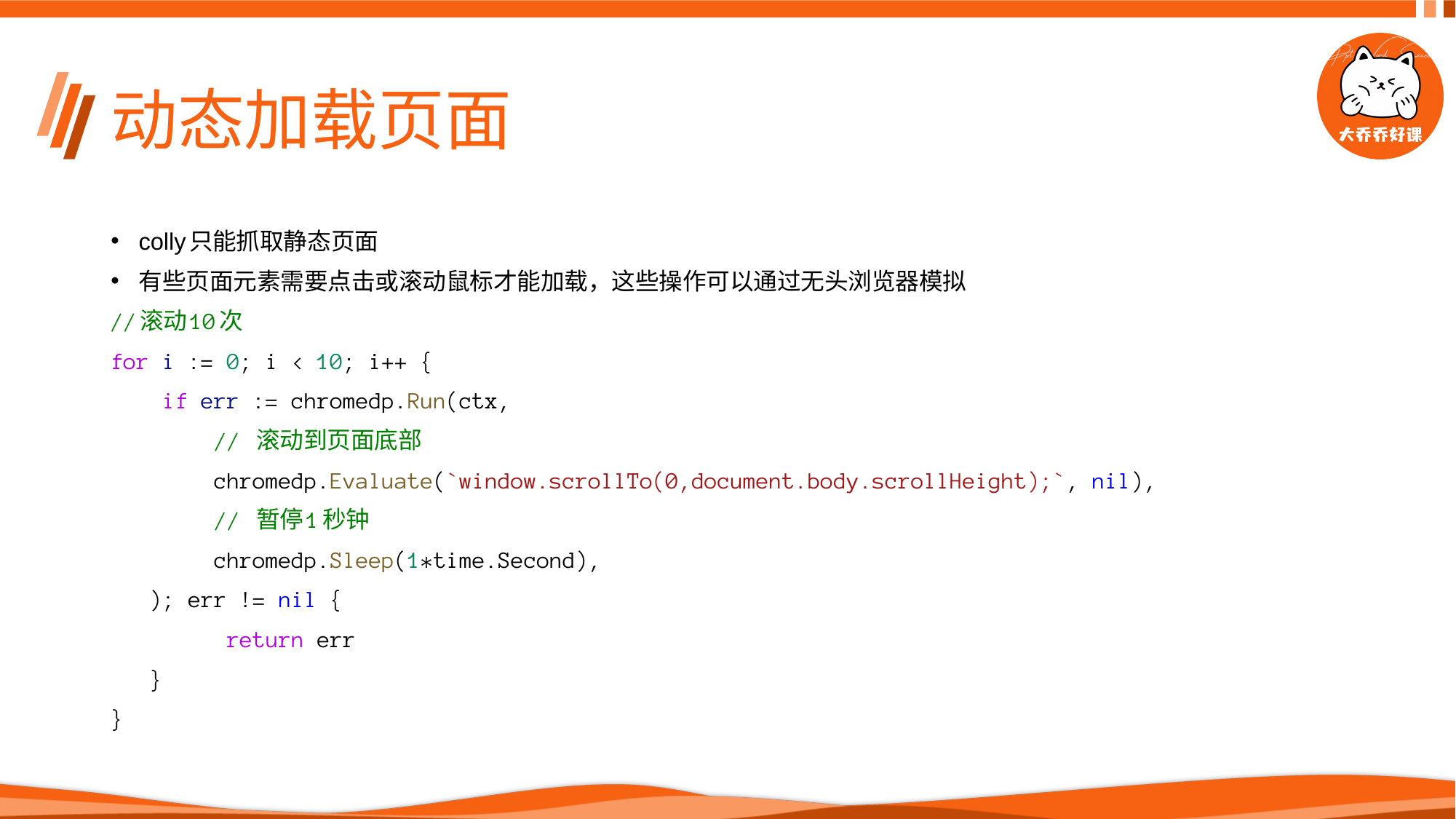

# 动态加载页面
colly只能抓取静态页面
有些页面元素需要点击或滚动鼠标才能加载，这些操作可以通过无头浏览器模拟
//滚动10次
for i := 0; i < 10; i++ {
    if err := chromedp.Run(ctx,
        // 滚动到页面底部
        chromedp.Evaluate(`window.scrollTo(0,document.body.scrollHeight);`, nil),
        // 暂停1秒钟
        chromedp.Sleep(1*time.Second),
   ); err != nil {
         return err
   }
}